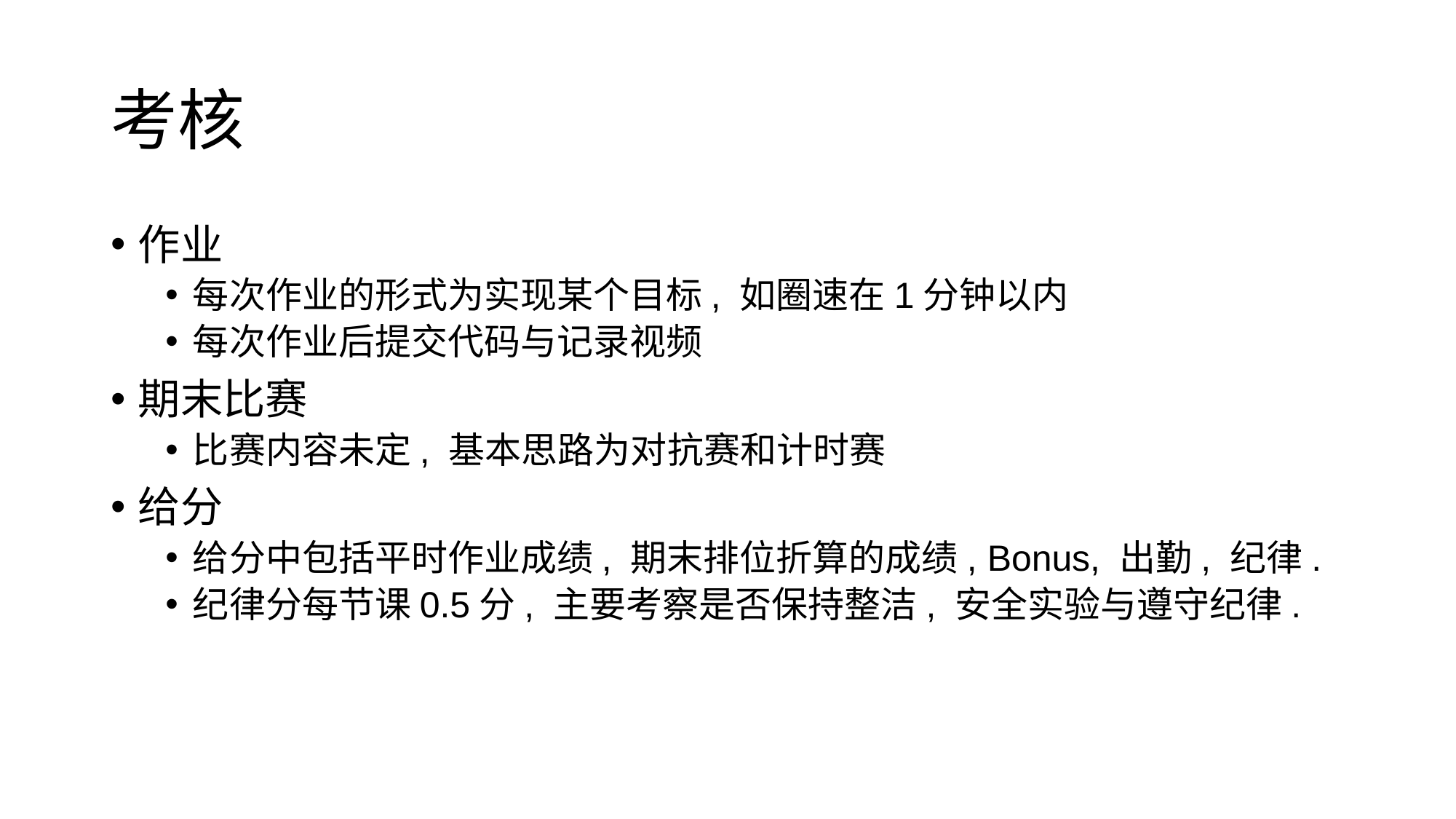

# 考核
作业
每次作业的形式为实现某个目标, 如圈速在1分钟以内
每次作业后提交代码与记录视频
期末比赛
比赛内容未定, 基本思路为对抗赛和计时赛
给分
给分中包括平时作业成绩, 期末排位折算的成绩, Bonus, 出勤, 纪律.
纪律分每节课0.5分, 主要考察是否保持整洁, 安全实验与遵守纪律.